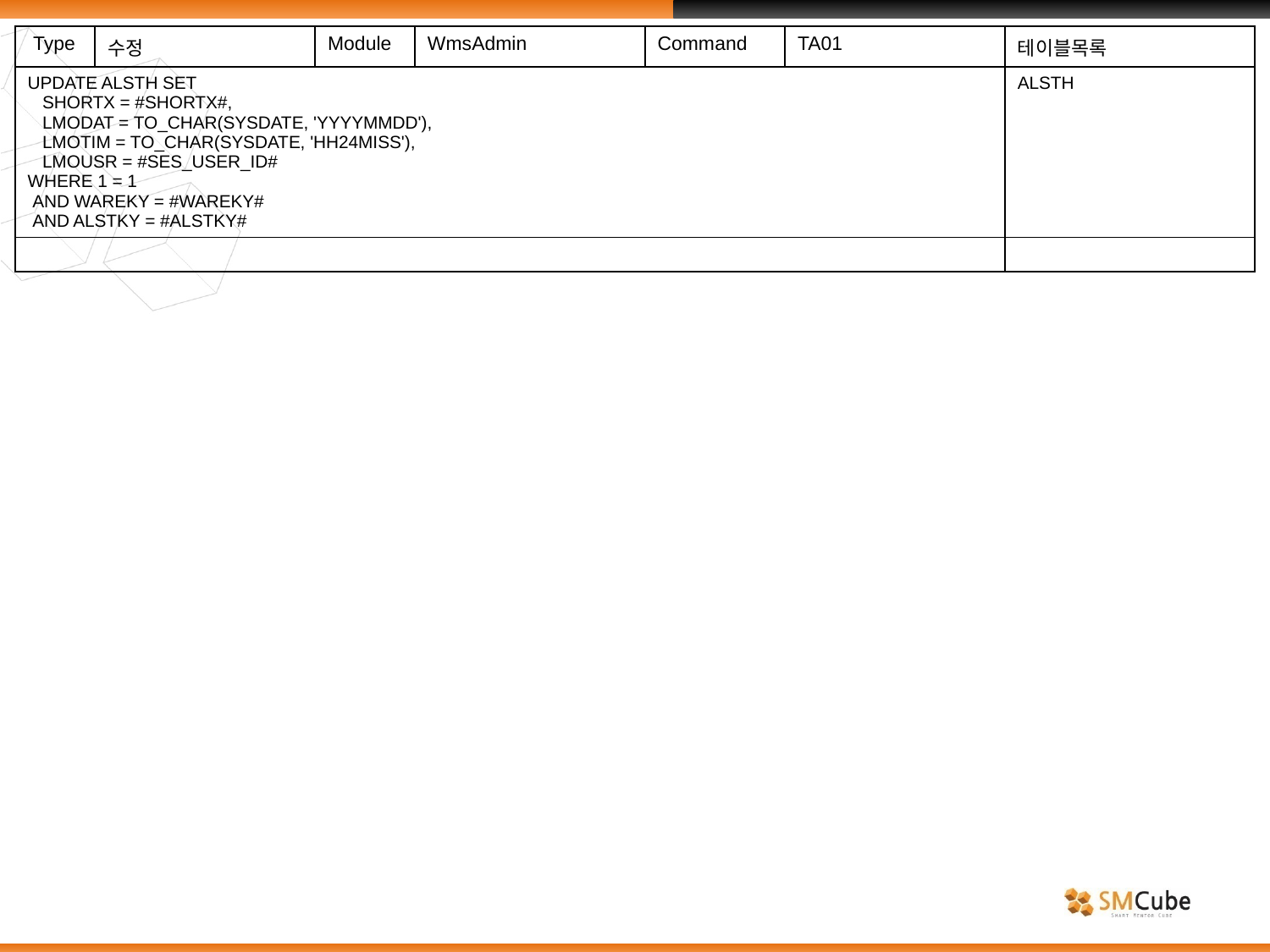

| Type | 수정 | Module | WmsAdmin | Command | TA01 | 테이블목록 |
| --- | --- | --- | --- | --- | --- | --- |
| UPDATE ALSTH SET SHORTX = #SHORTX#, LMODAT = TO\_CHAR(SYSDATE, 'YYYYMMDD'), LMOTIM = TO\_CHAR(SYSDATE, 'HH24MISS'), LMOUSR = #SES\_USER\_ID# WHERE 1 = 1 AND WAREKY = #WAREKY# AND ALSTKY = #ALSTKY# |  |  |  |  |  | ALSTH |
|  |  |  |  |  |  |  |